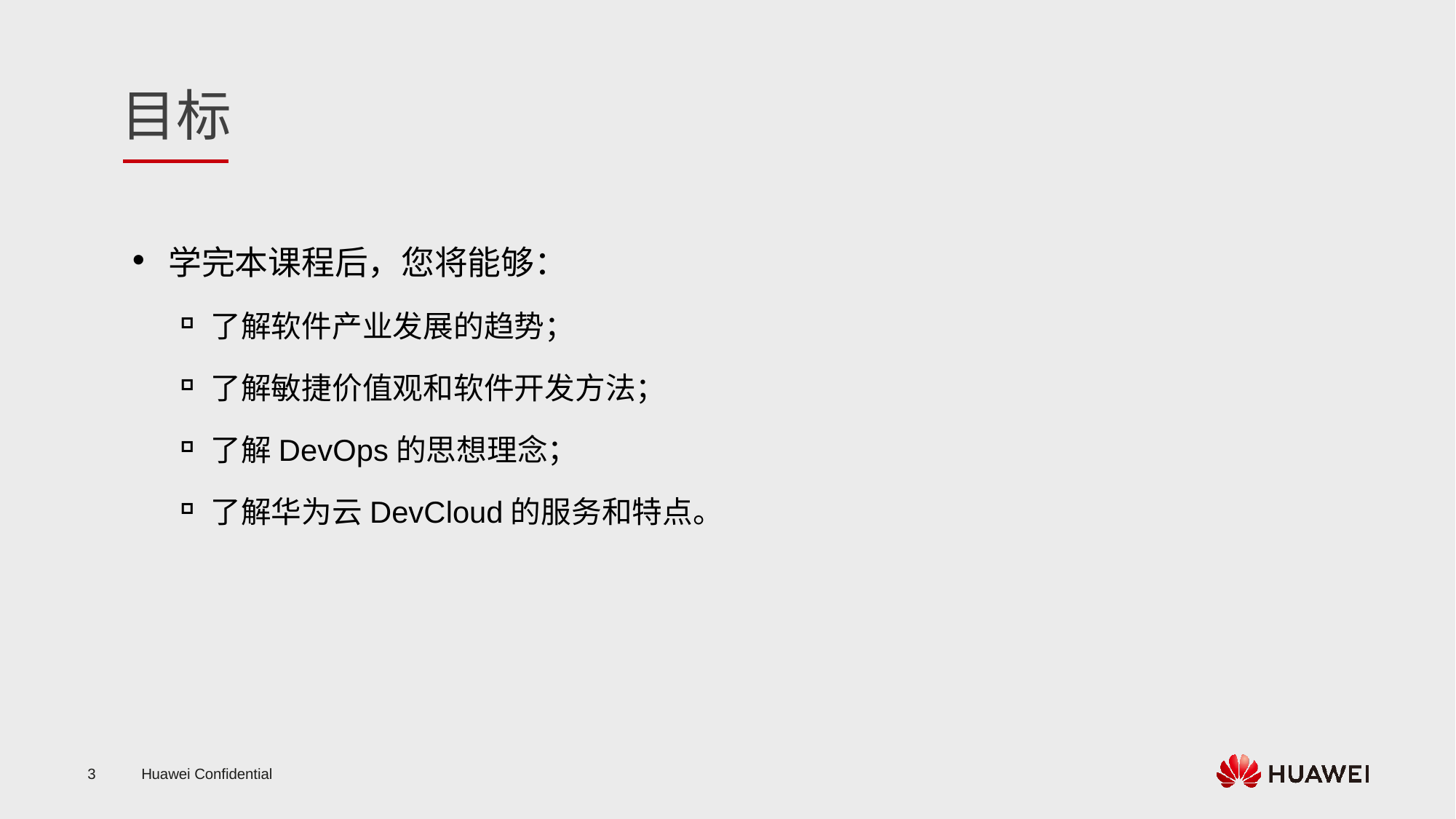

学完本课程后，您将能够：
了解软件产业发展的趋势；
了解敏捷价值观和软件开发方法；
了解DevOps的思想理念；
了解华为云DevCloud的服务和特点。